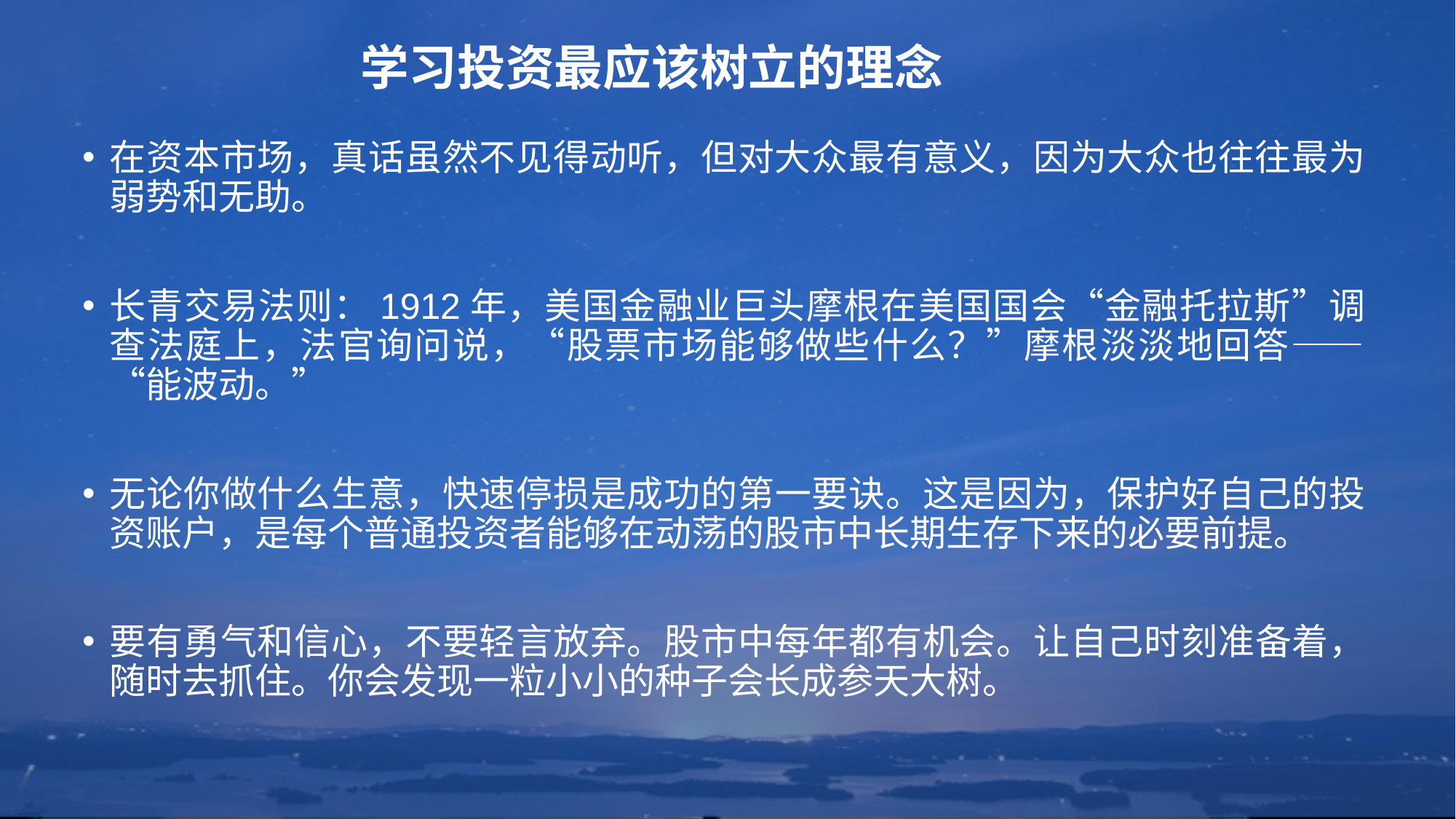

# 学习投资最应该树立的理念
在资本市场，真话虽然不见得动听，但对大众最有意义，因为大众也往往最为弱势和无助。

长青交易法则：1912年，美国金融业巨头摩根在美国国会“金融托拉斯”调查法庭上，法官询问说，“股票市场能够做些什么？”摩根淡淡地回答——“能波动。”

无论你做什么生意，快速停损是成功的第一要诀。这是因为，保护好自己的投资账户，是每个普通投资者能够在动荡的股市中长期生存下来的必要前提。

要有勇气和信心，不要轻言放弃。股市中每年都有机会。让自己时刻准备着，随时去抓住。你会发现一粒小小的种子会长成参天大树。